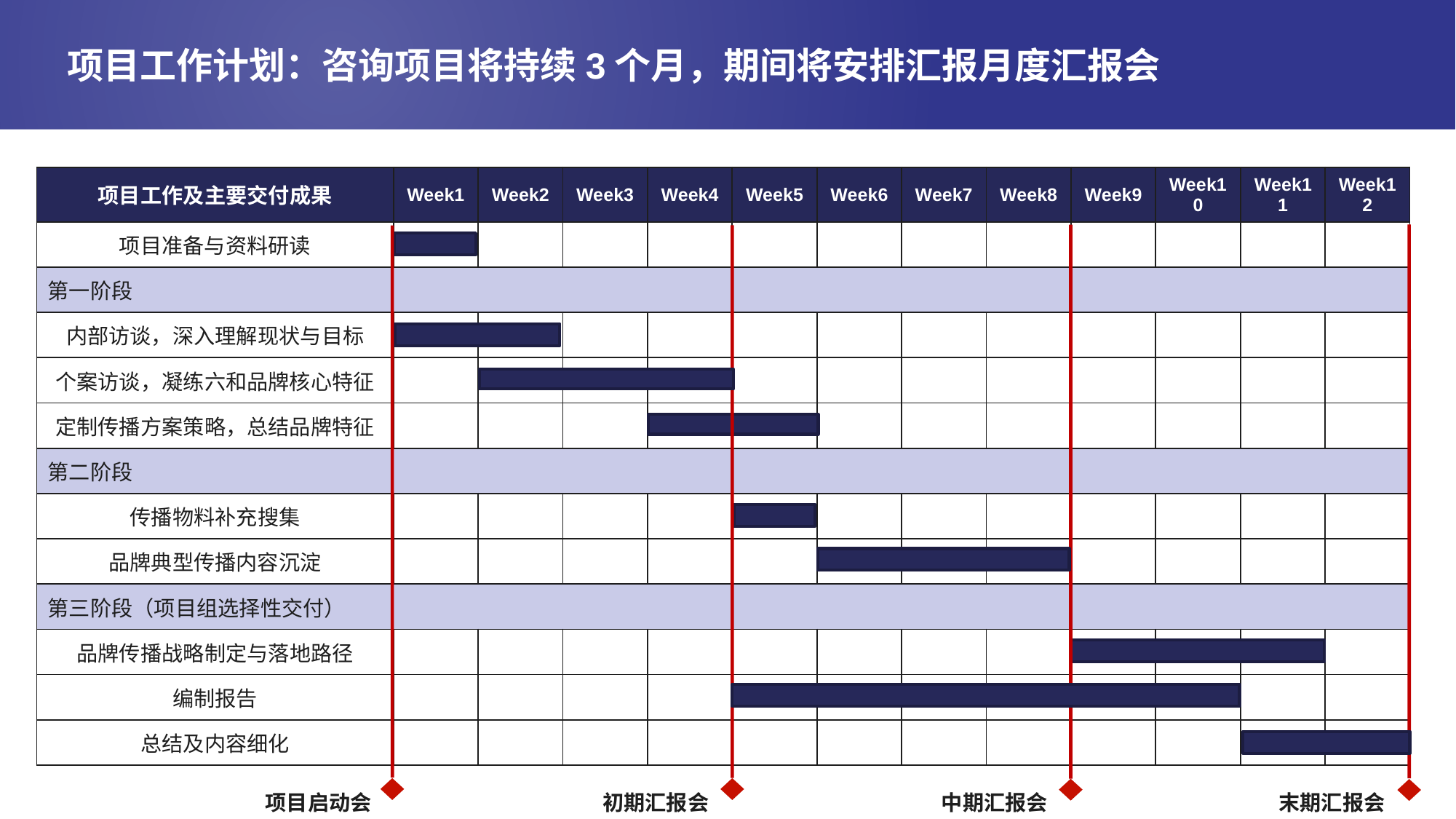

# 项目工作计划：咨询项目将持续3个月，期间将安排汇报月度汇报会
| 项目工作及主要交付成果 | Week1 | Week2 | Week3 | Week4 | Week5 | Week6 | Week7 | Week8 | Week9 | Week10 | Week11 | Week12 |
| --- | --- | --- | --- | --- | --- | --- | --- | --- | --- | --- | --- | --- |
| 项目准备与资料研读 |  |  |  |  |  |  |  |  |  |  |  |  |
| 第一阶段 |  |  |  |  |  |  |  |  |  |  |  |  |
| 内部访谈，深入理解现状与目标 |  |  |  |  |  |  |  |  |  |  |  |  |
| 个案访谈，凝练六和品牌核心特征 |  |  |  |  |  |  |  |  |  |  |  |  |
| 定制传播方案策略，总结品牌特征 |  |  |  |  |  |  |  |  |  |  |  |  |
| 第二阶段 |  |  |  |  |  |  |  |  |  |  |  |  |
| 传播物料补充搜集 |  |  |  |  |  |  |  |  |  |  |  |  |
| 品牌典型传播内容沉淀 |  |  |  |  |  |  |  |  |  |  |  |  |
| 第三阶段（项目组选择性交付） |  |  |  |  |  |  |  |  |  |  |  |  |
| 品牌传播战略制定与落地路径 |  |  |  |  |  |  |  |  |  |  |  |  |
| 编制报告 |  |  |  |  |  |  |  |  |  |  |  |  |
| 总结及内容细化 |  |  |  |  |  |  |  |  |  |  |  |  |

项目启动会
初期汇报会
中期汇报会
末期汇报会